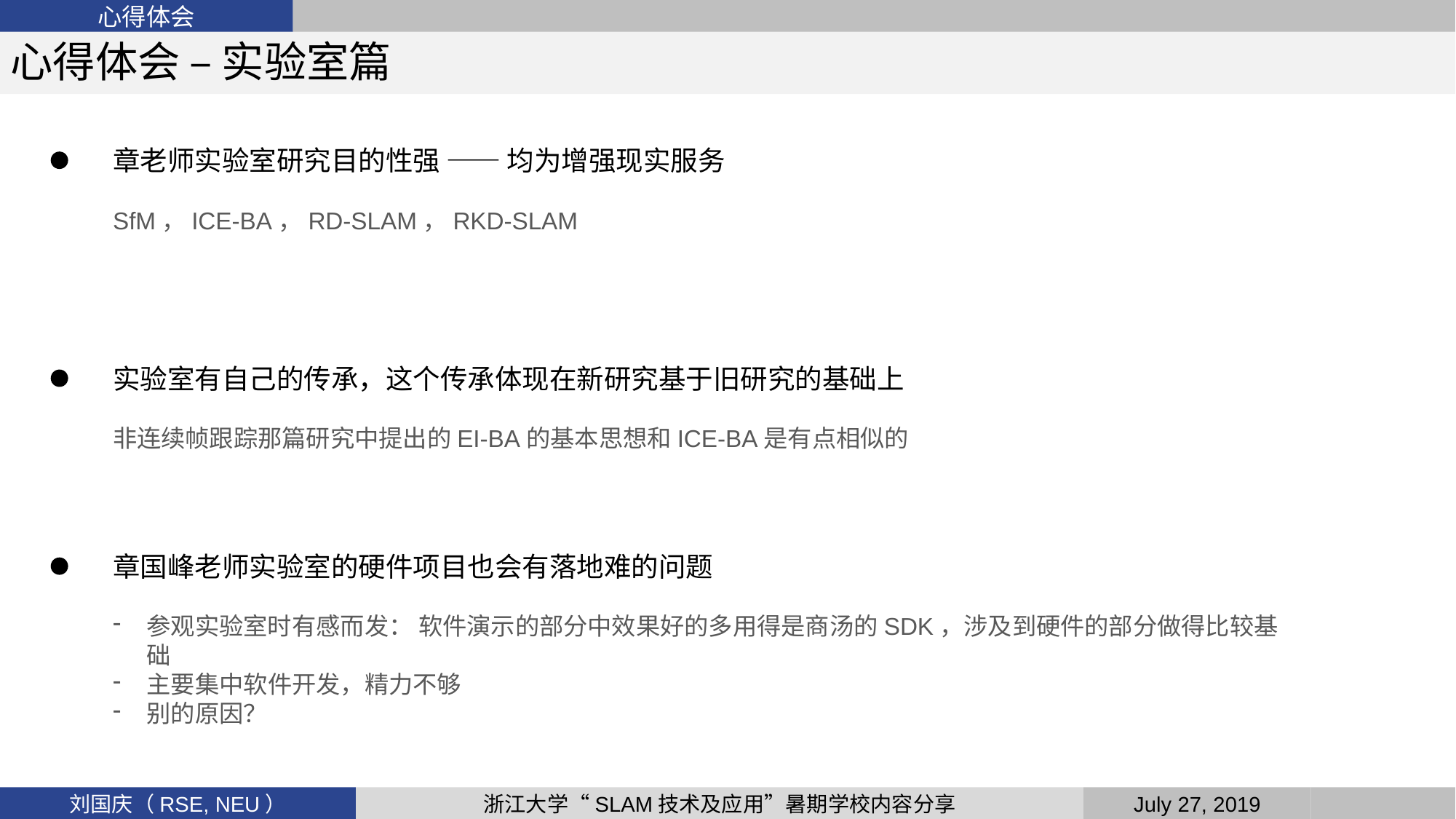

心得体会

心得体会 – 实验室篇

章老师实验室研究目的性强 —— 均为增强现实服务

SfM，ICE-BA，RD-SLAM，RKD-SLAM

实验室有自己的传承，这个传承体现在新研究基于旧研究的基础上

非连续帧跟踪那篇研究中提出的EI-BA的基本思想和ICE-BA是有点相似的

章国峰老师实验室的硬件项目也会有落地难的问题

参观实验室时有感而发： 软件演示的部分中效果好的多用得是商汤的SDK，涉及到硬件的部分做得比较基础
主要集中软件开发，精力不够
别的原因？

July 27, 2019
浙江大学“SLAM技术及应用”暑期学校内容分享
刘国庆（RSE, NEU）